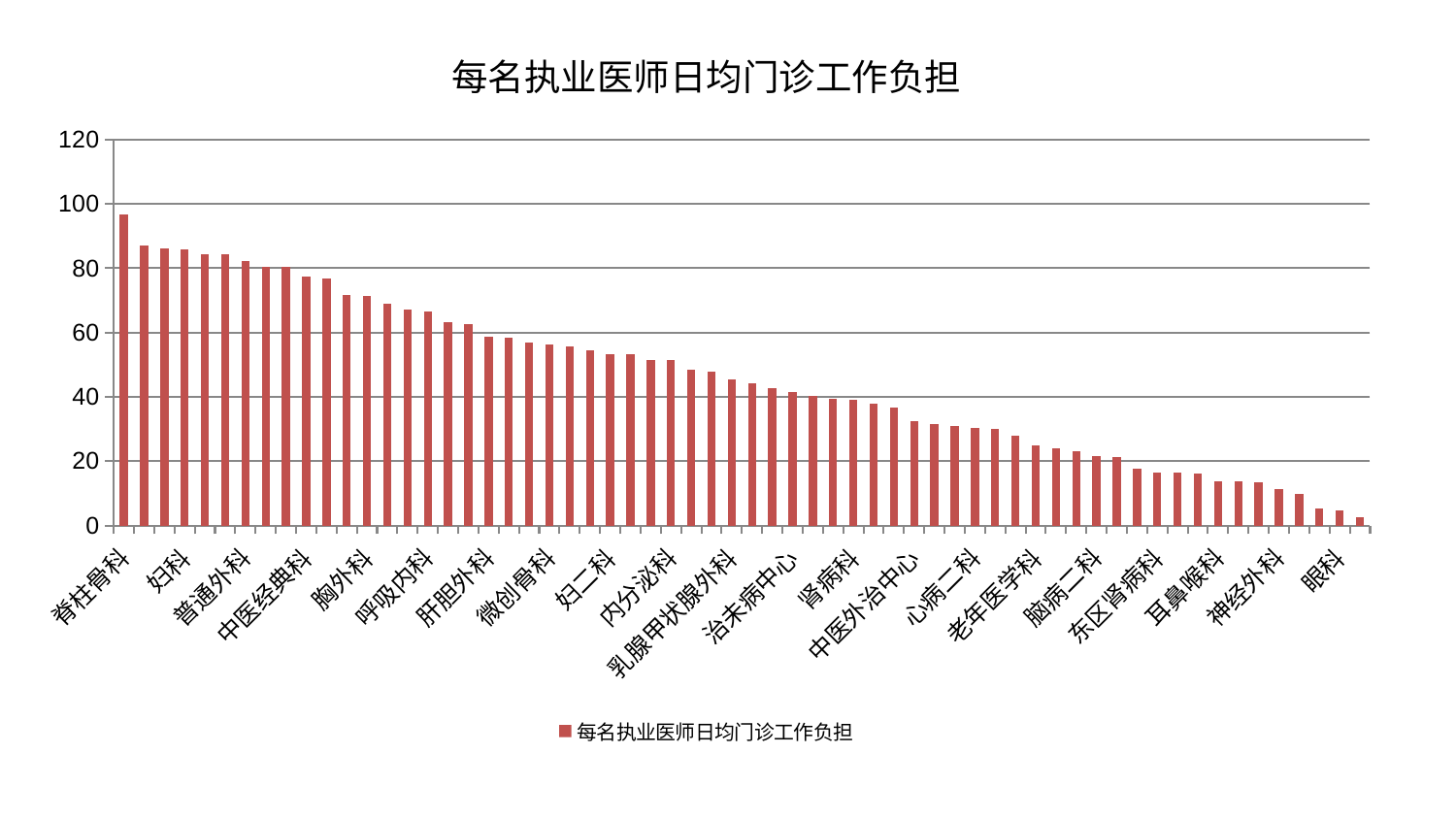

### Chart: 每名执业医师日均门诊工作负担

| Category | 每名执业医师日均门诊工作负担 |
|---|---|
| 脊柱骨科 | 96.77123384846324 |
| 美容皮肤科 | 87.01470285013887 |
| 身心医学科 | 86.25977172052242 |
| 妇科 | 85.88488238600827 |
| 心病一科 | 84.47759397379752 |
| 脑病三科 | 84.444110721013 |
| 普通外科 | 82.35415237891479 |
| 产科 | 80.45361647933254 |
| 运动损伤骨科 | 80.33429777120149 |
| 中医经典科 | 77.35779279798305 |
| 肝病科 | 76.94399454686926 |
| 重症医学科 | 71.82696525661383 |
| 胸外科 | 71.32985989526868 |
| 关节骨科 | 69.06267128802088 |
| 心血管内科 | 67.1774157224057 |
| 呼吸内科 | 66.41288660255493 |
| 针灸科 | 63.18089866037053 |
| 康复科 | 62.52019888628166 |
| 肝胆外科 | 58.67446568439269 |
| 骨科 | 58.462903809091 |
| 创伤骨科 | 56.88719958369508 |
| 微创骨科 | 56.2494973871211 |
| 妇科妇二科合并 | 55.58530893833564 |
| 小儿骨科 | 54.46920403383071 |
| 妇二科 | 53.31747840847649 |
| 医院 | 53.211714859281265 |
| 心病四科 | 51.60205991953861 |
| 内分泌科 | 51.57941468018361 |
| 周围血管科 | 48.59261274466886 |
| 小儿推拿科 | 47.78726491131211 |
| 乳腺甲状腺外科 | 45.32417801364681 |
| 皮肤科 | 44.323649355260585 |
| 西区重症医学科 | 42.6585267774871 |
| 治未病中心 | 41.43837524433456 |
| 男科 | 40.267761203075445 |
| 脑病一科 | 39.36914039648367 |
| 肾病科 | 39.16325716512483 |
| 泌尿外科 | 37.92220794701677 |
| 脾胃科消化科合并 | 36.586775521198334 |
| 中医外治中心 | 32.40676328198333 |
| 风湿病科 | 31.54254833564698 |
| 东区重症医学科 | 30.857666331303935 |
| 心病二科 | 30.469049571603655 |
| 肾脏内科 | 29.961401407134947 |
| 儿科 | 27.975980919765053 |
| 老年医学科 | 24.935082451994294 |
| 推拿科 | 23.927764062971214 |
| 神经内科 | 23.0116923581698 |
| 脑病二科 | 21.646487049751762 |
| 显微骨科 | 21.28342375538008 |
| 肿瘤内科 | 17.537219304604832 |
| 东区肾病科 | 16.356351447801075 |
| 血液科 | 16.330174913281013 |
| 心病三科 | 16.104258191745657 |
| 耳鼻喉科 | 13.866797393124042 |
| 脾胃病科 | 13.65583261580876 |
| 消化内科 | 13.434344932328557 |
| 神经外科 | 11.36705641185558 |
| 肛肠科 | 9.674453563602036 |
| 综合内科 | 5.2601089280388535 |
| 眼科 | 4.702932261503245 |
| 口腔科 | 2.5319788104325225 |
206